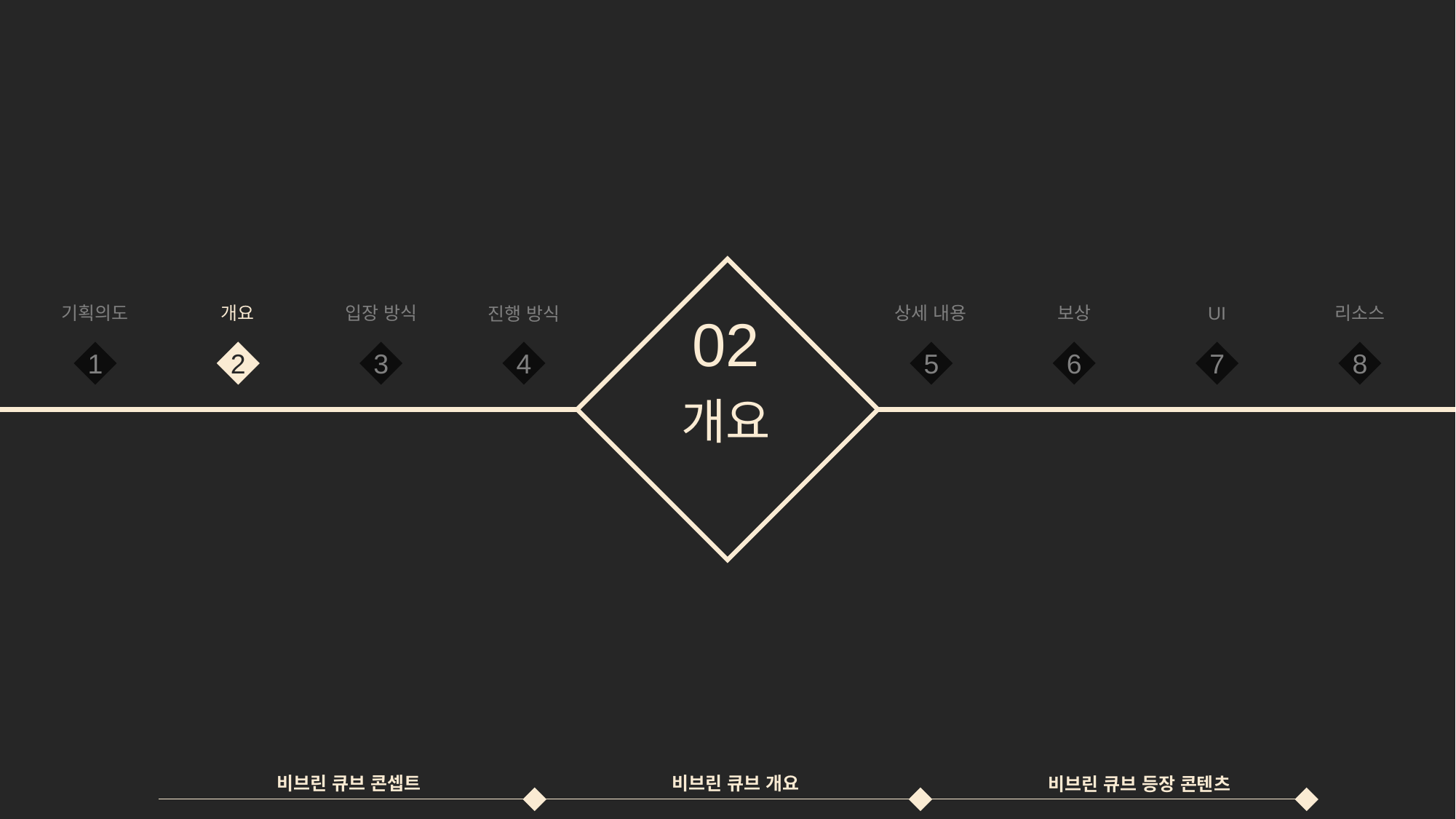

기획의도
입장 방식
상세 내용
UI
리소스
개요
보상
진행 방식
02
1
2
3
4
5
6
7
8
개요
비브린 큐브 개요
비브린 큐브 콘셉트
비브린 큐브 등장 콘텐츠